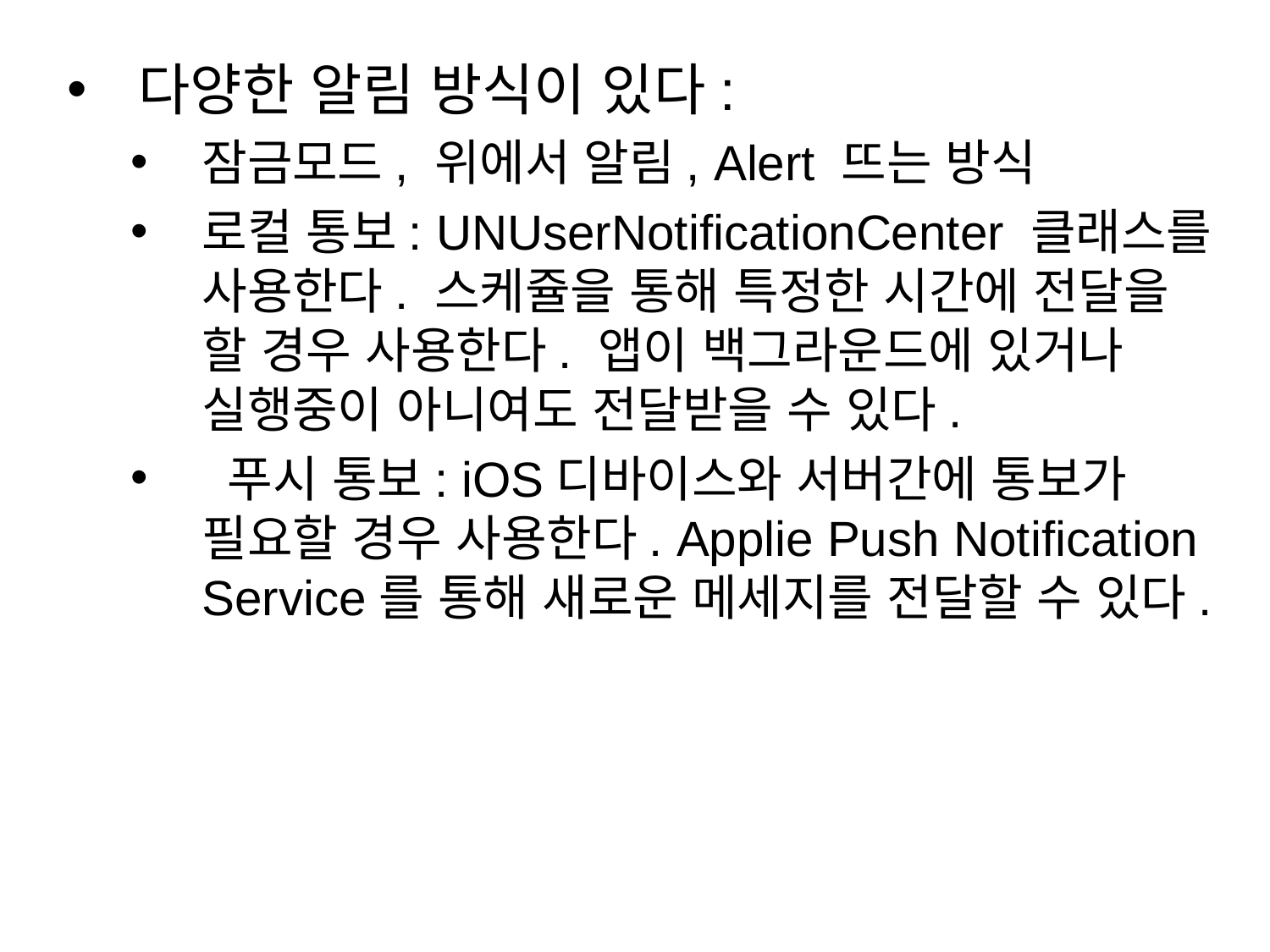

다양한 알림 방식이 있다:
잠금모드, 위에서 알림, Alert 뜨는 방식
로컬 통보: UNUserNotificationCenter 클래스를 사용한다. 스케쥴을 통해 특정한 시간에 전달을 할 경우 사용한다. 앱이 백그라운드에 있거나 실행중이 아니여도 전달받을 수 있다.
 푸시 통보: iOS디바이스와 서버간에 통보가 필요할 경우 사용한다. Applie Push Notification Service를 통해 새로운 메세지를 전달할 수 있다.